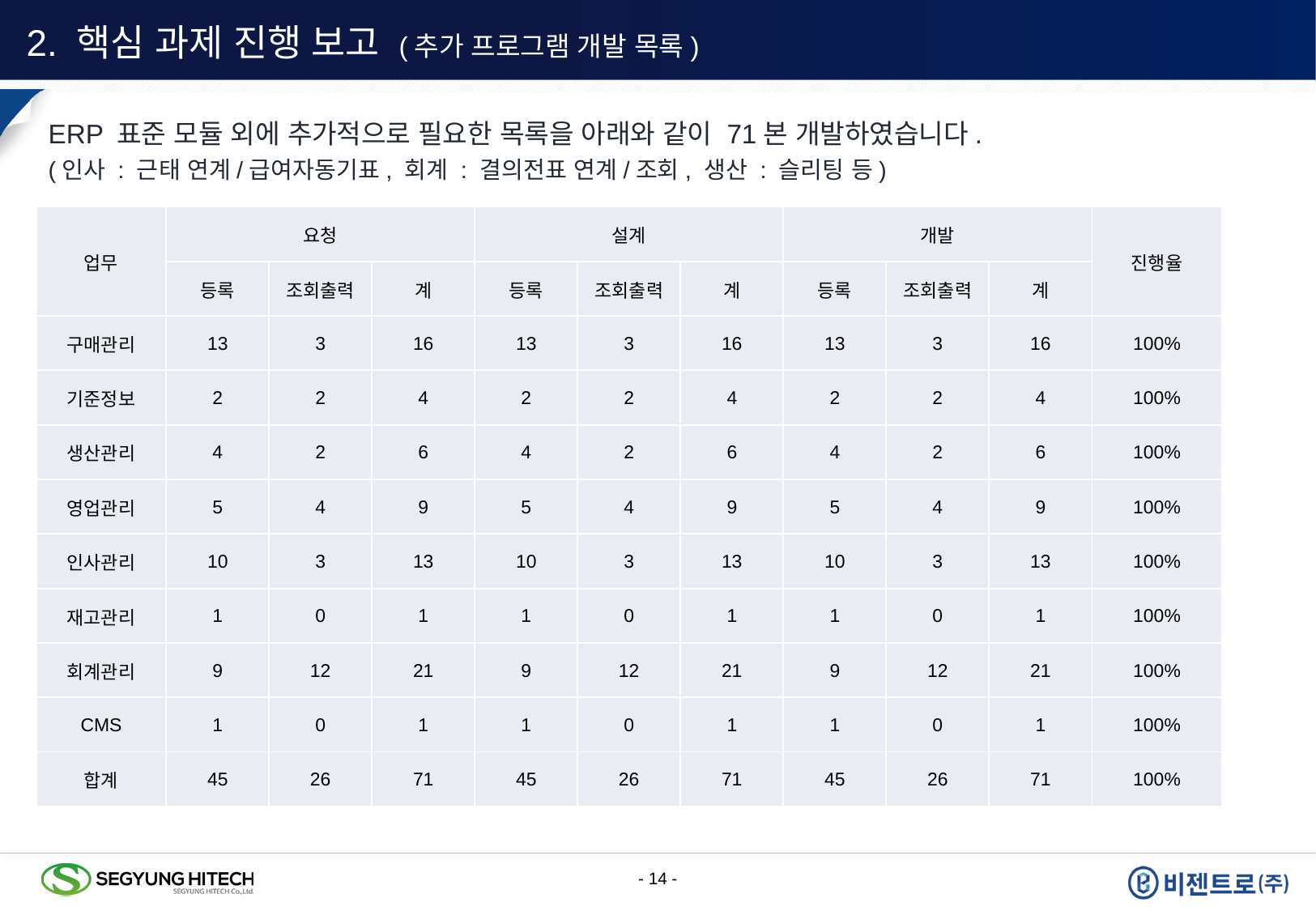

2. 핵심 과제 진행 보고 (추가 프로그램 개발 목록)
ERP 표준 모듈 외에 추가적으로 필요한 목록을 아래와 같이 71본 개발하였습니다.
(인사 : 근태 연계/급여자동기표, 회계 : 결의전표 연계/조회, 생산 : 슬리팅 등)
| 업무 | 요청 |  |  | 설계 |  |  | 개발 |  |  | 진행율 |
| --- | --- | --- | --- | --- | --- | --- | --- | --- | --- | --- |
|  | 등록 | 조회출력 | 계 | 등록 | 조회출력 | 계 | 등록 | 조회출력 | 계 |  |
| 구매관리 | 13 | 3 | 16 | 13 | 3 | 16 | 13 | 3 | 16 | 100% |
| 기준정보 | 2 | 2 | 4 | 2 | 2 | 4 | 2 | 2 | 4 | 100% |
| 생산관리 | 4 | 2 | 6 | 4 | 2 | 6 | 4 | 2 | 6 | 100% |
| 영업관리 | 5 | 4 | 9 | 5 | 4 | 9 | 5 | 4 | 9 | 100% |
| 인사관리 | 10 | 3 | 13 | 10 | 3 | 13 | 10 | 3 | 13 | 100% |
| 재고관리 | 1 | 0 | 1 | 1 | 0 | 1 | 1 | 0 | 1 | 100% |
| 회계관리 | 9 | 12 | 21 | 9 | 12 | 21 | 9 | 12 | 21 | 100% |
| CMS | 1 | 0 | 1 | 1 | 0 | 1 | 1 | 0 | 1 | 100% |
| 합계 | 45 | 26 | 71 | 45 | 26 | 71 | 45 | 26 | 71 | 100% |